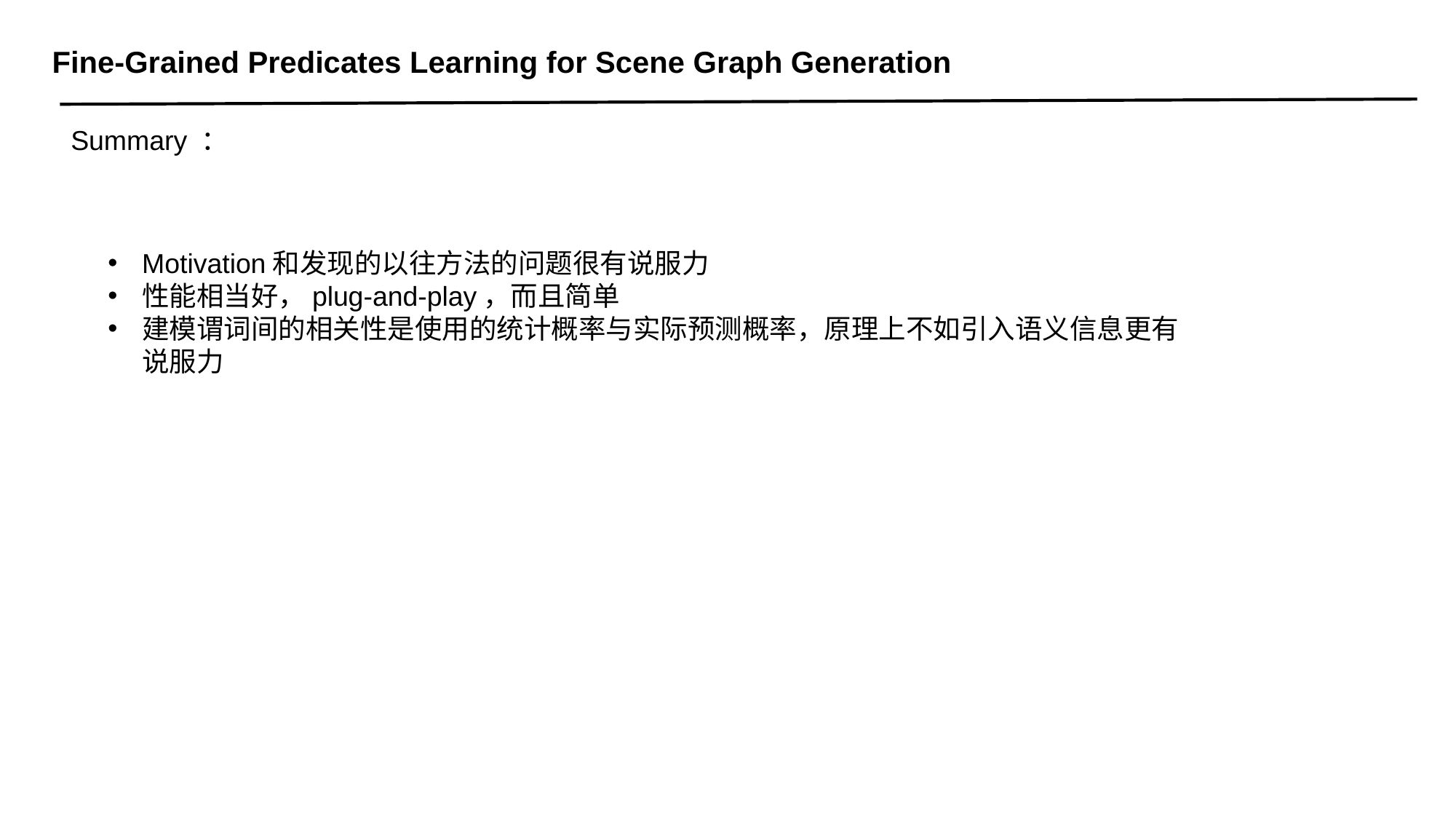

Fine-Grained Predicates Learning for Scene Graph Generation
Summary ：
Motivation和发现的以往方法的问题很有说服力
性能相当好，plug-and-play，而且简单
建模谓词间的相关性是使用的统计概率与实际预测概率，原理上不如引入语义信息更有说服力